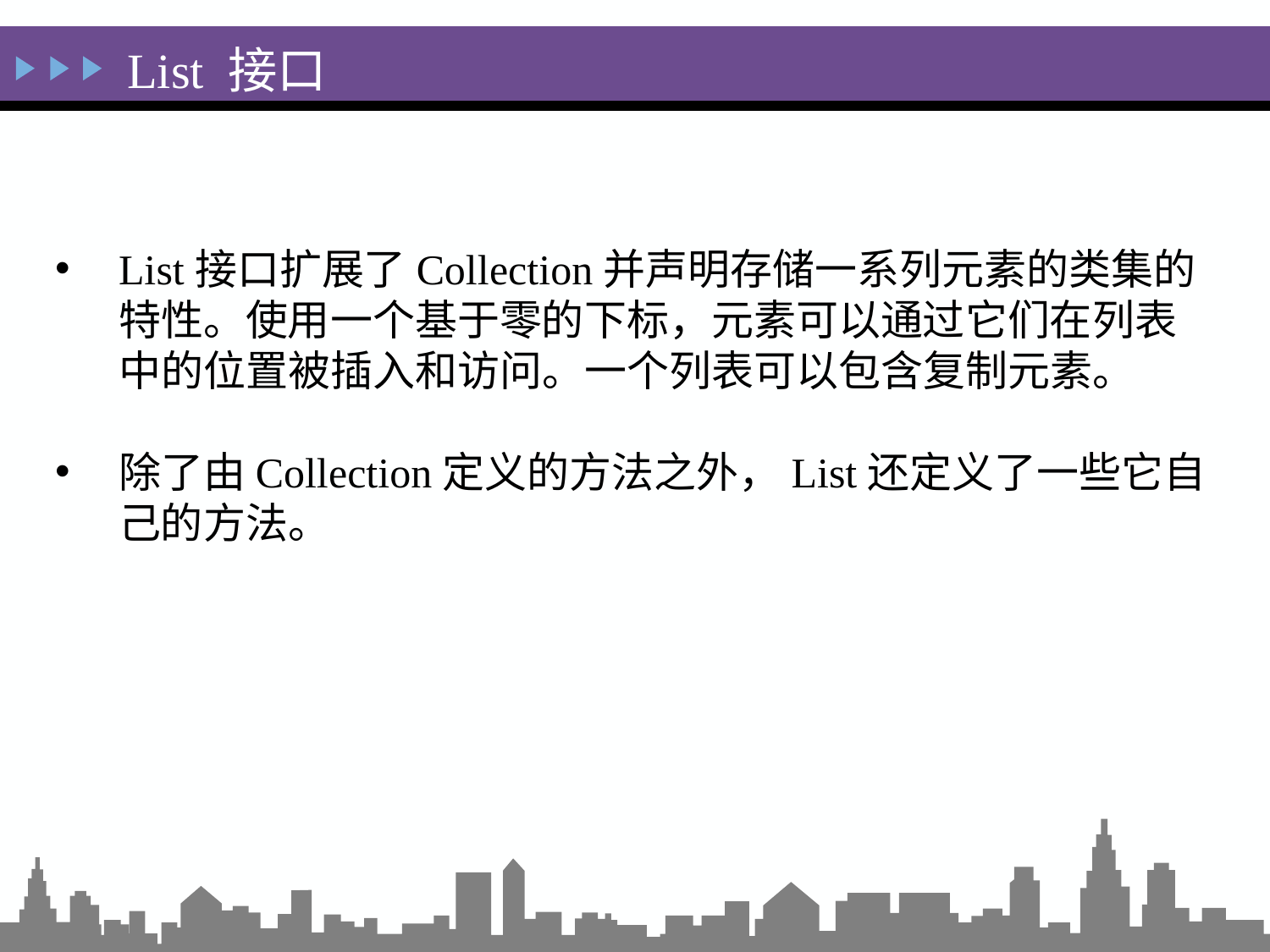

List 接口
List接口扩展了Collection并声明存储一系列元素的类集的特性。使用一个基于零的下标，元素可以通过它们在列表中的位置被插入和访问。一个列表可以包含复制元素。

除了由Collection定义的方法之外，List还定义了一些它自己的方法。